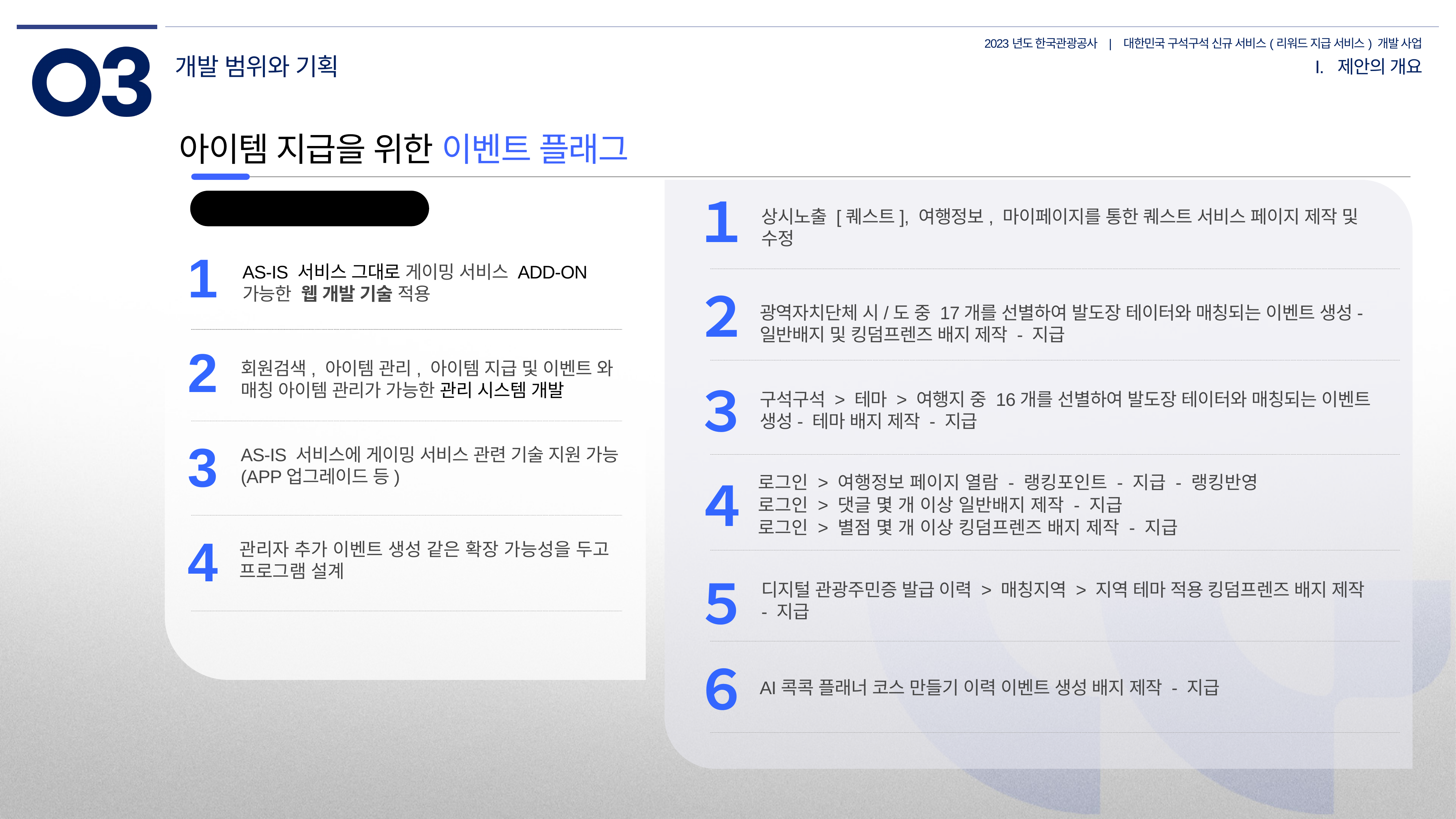

개발 범위와 기획
I.  제안의 개요
아이템 지급을 위한 이벤트 플래그

１
FRONT 및 관리 기능 개발
상시노출 [퀘스트], 여행정보, 마이페이지를 통한 퀘스트 서비스 페이지 제작 및 수정
1
AS-IS 서비스 그대로 게이밍 서비스 ADD-ON 가능한  웹 개발 기술 적용
２
광역자치단체 시/도 중 17개를 선별하여 발도장 테이터와 매칭되는 이벤트 생성- 일반배지 및 킹덤프렌즈 배지 제작 - 지급
2
회원검색, 아이템 관리, 아이템 지급 및 이벤트 와 매칭 아이템 관리가 가능한 관리 시스템 개발
３
구석구석 > 테마 > 여행지 중 16개를 선별하여 발도장 테이터와 매칭되는 이벤트 생성- 테마 배지 제작 - 지급
3
AS-IS 서비스에 게이밍 서비스 관련 기술 지원 가능(APP업그레이드 등)
로그인 > 여행정보 페이지 열람 - 랭킹포인트 - 지급 - 랭킹반영
로그인 > 댓글 몇 개 이상 일반배지 제작 - 지급
로그인 > 별점 몇 개 이상 킹덤프렌즈 배지 제작 - 지급
４
4
관리자 추가 이벤트 생성 같은 확장 가능성을 두고 프로그램 설계
５
디지털 관광주민증 발급 이력 > 매칭지역 > 지역 테마 적용 킹덤프렌즈 배지 제작 - 지급
６
AI콕콕 플래너 코스 만들기 이력 이벤트 생성 배지 제작 - 지급